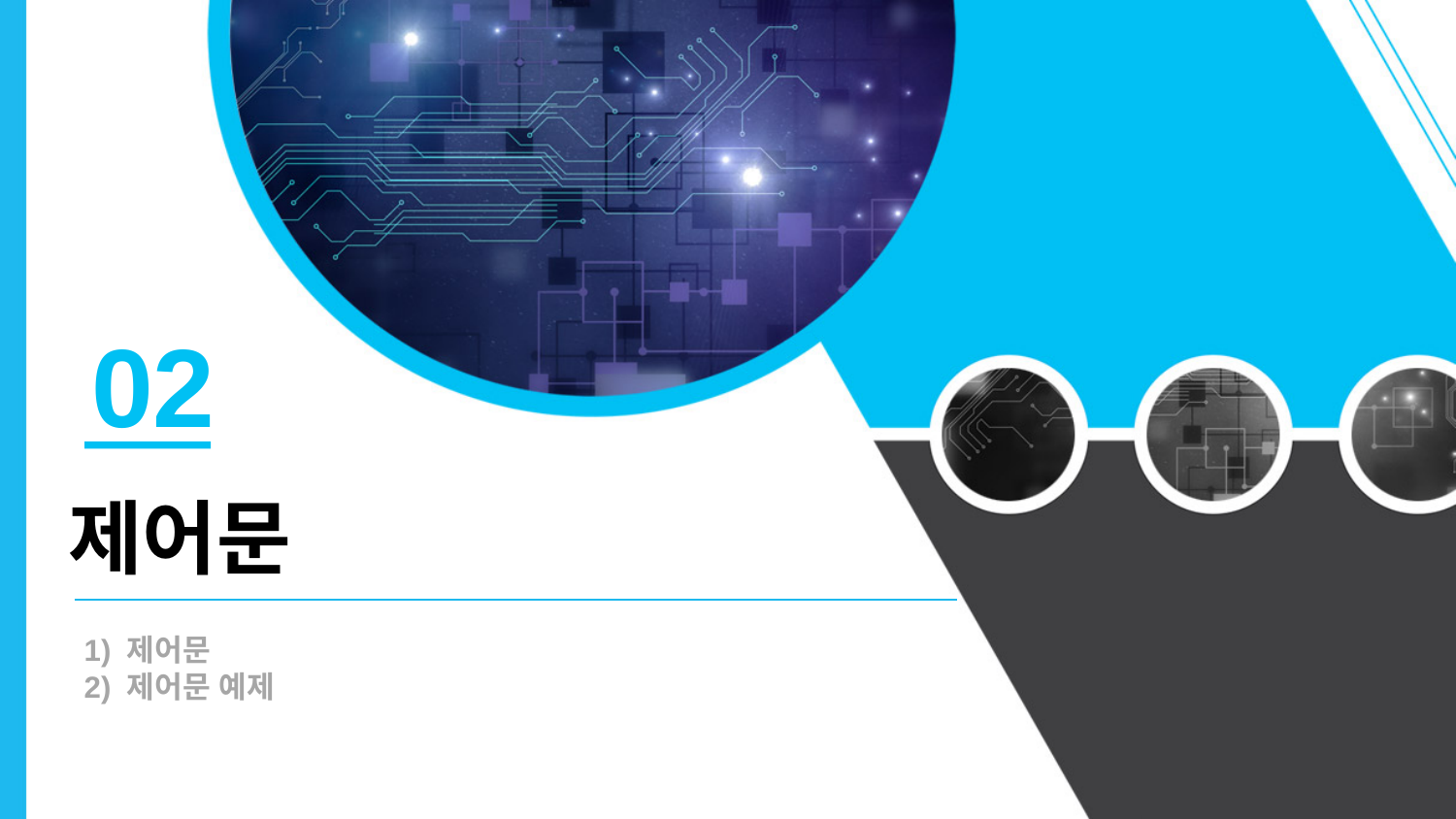

02

제어문
1) 제어문
2) 제어문 예제